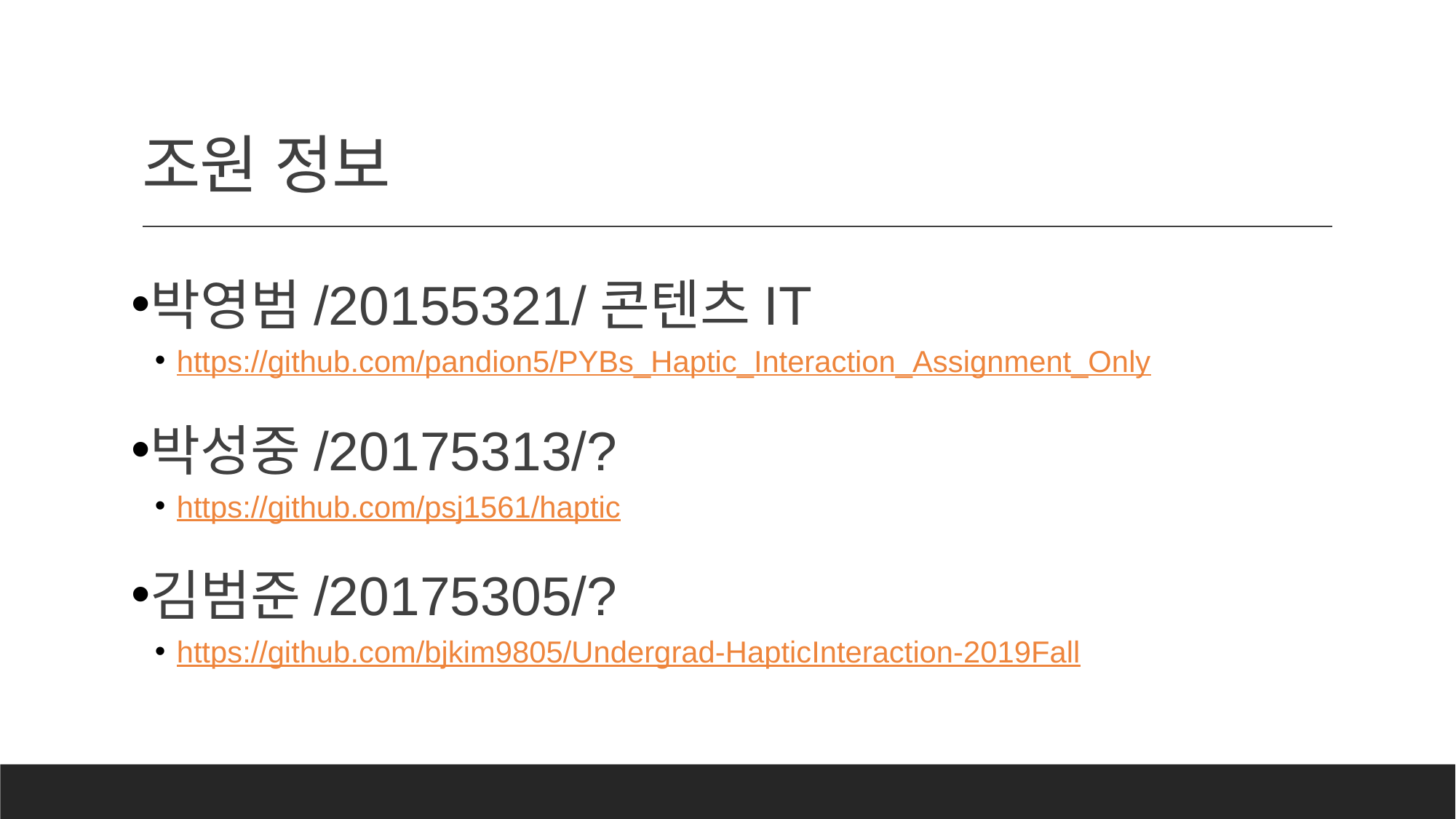

# 조원 정보
박영범/20155321/콘텐츠IT
https://github.com/pandion5/PYBs_Haptic_Interaction_Assignment_Only
박성중/20175313/?
https://github.com/psj1561/haptic
김범준/20175305/?
https://github.com/bjkim9805/Undergrad-HapticInteraction-2019Fall